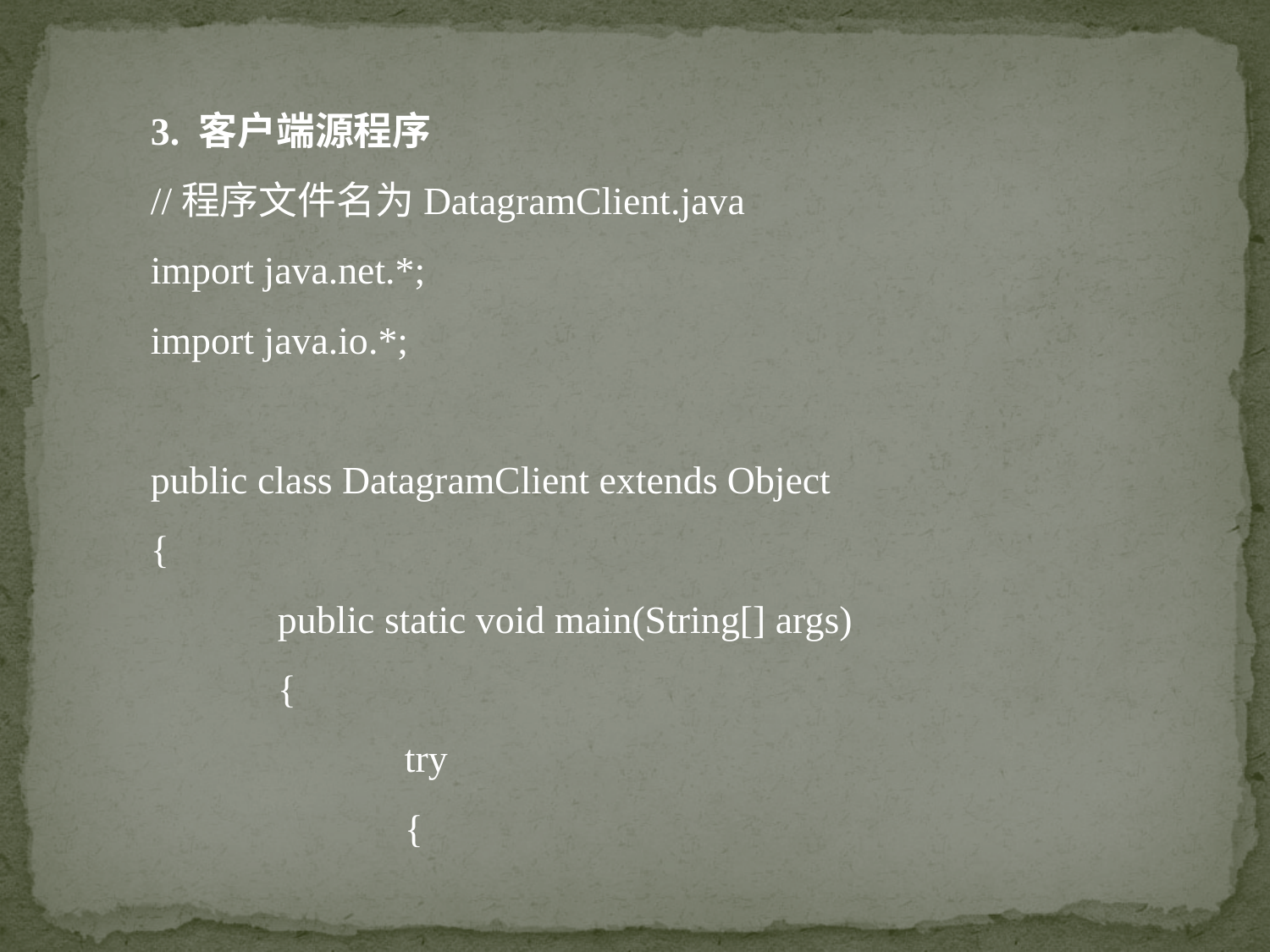

3. 客户端源程序
//程序文件名为DatagramClient.java
import java.net.*;
import java.io.*;

public class DatagramClient extends Object
{
	public static void main(String[] args)
	{
		try
		{